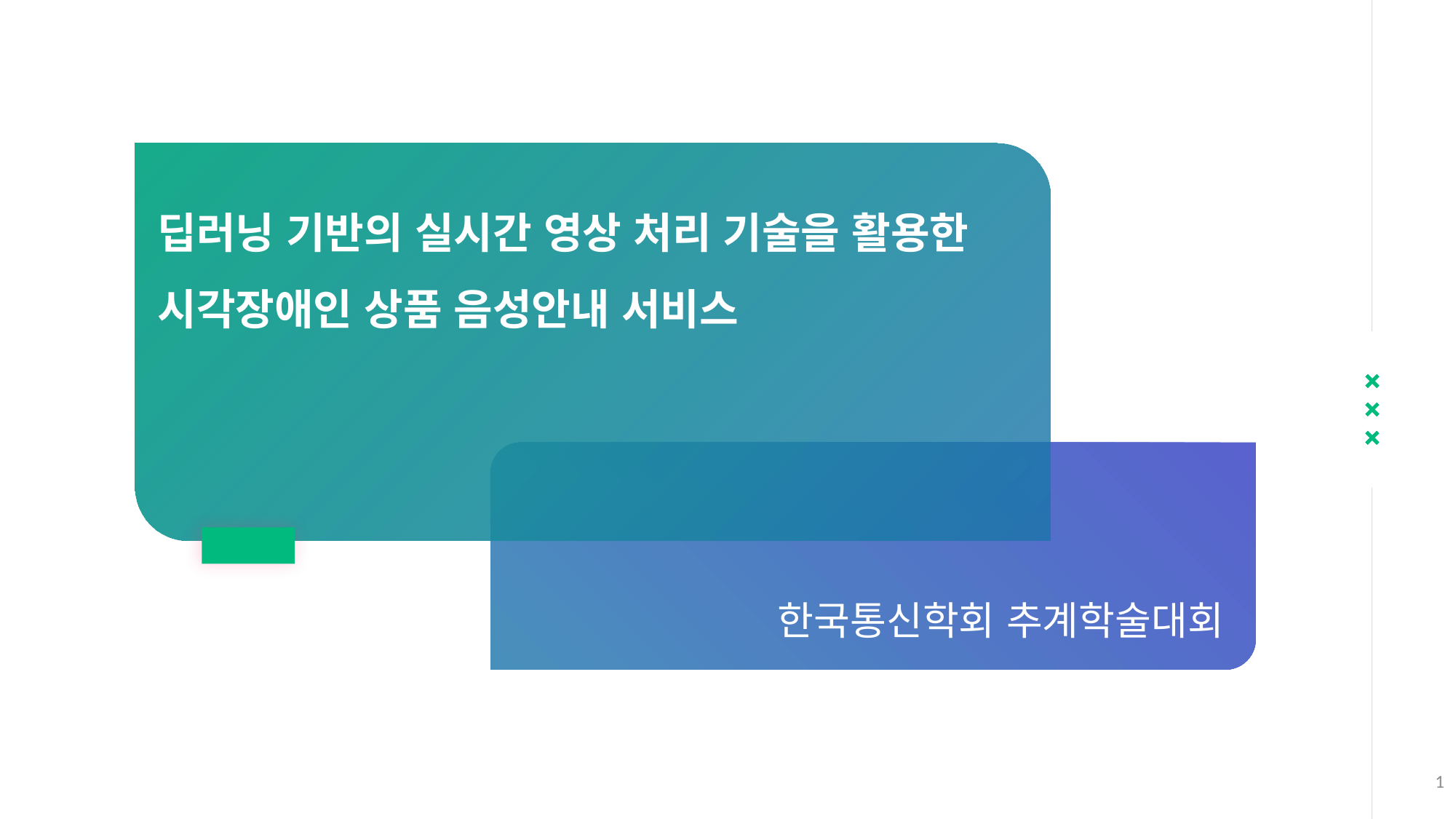

딥러닝 기반의 실시간 영상 처리 기술을 활용한
시각장애인 상품 음성안내 서비스

# 한국통신학회 추계학술대회

1